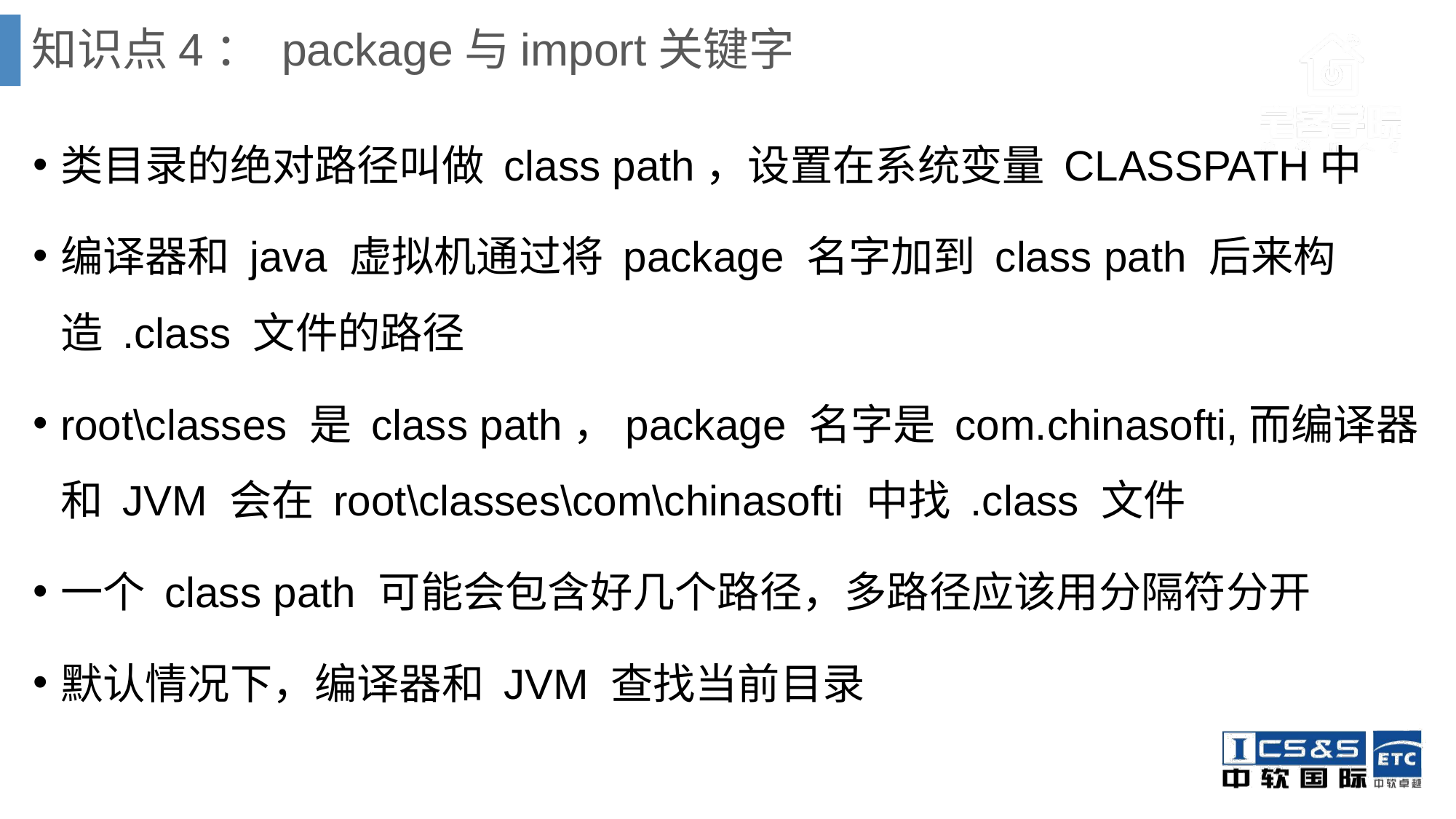

# 知识点4： package与import关键字
类目录的绝对路径叫做 class path，设置在系统变量 CLASSPATH中
编译器和 java 虚拟机通过将 package 名字加到 class path 后来构造 .class 文件的路径
root\classes 是 class path，package 名字是 com.chinasofti,而编译器和 JVM 会在 root\classes\com\chinasofti 中找 .class 文件
一个 class path 可能会包含好几个路径，多路径应该用分隔符分开
默认情况下，编译器和 JVM 查找当前目录